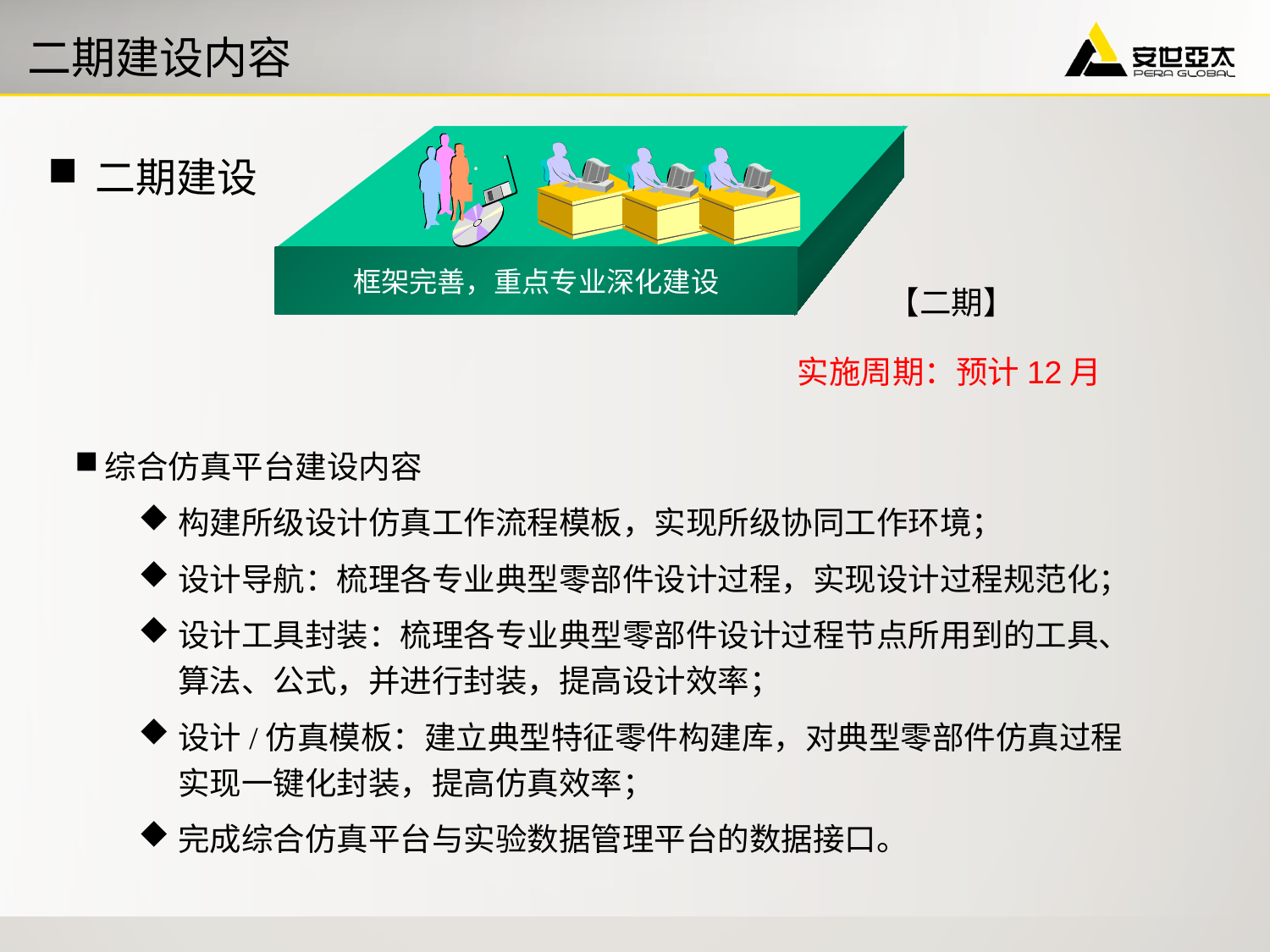

# 二期建设内容

框架完善，重点专业深化建设
【二期】
二期建设
实施周期：预计12月
综合仿真平台建设内容
构建所级设计仿真工作流程模板，实现所级协同工作环境；
设计导航：梳理各专业典型零部件设计过程，实现设计过程规范化；
设计工具封装：梳理各专业典型零部件设计过程节点所用到的工具、算法、公式，并进行封装，提高设计效率；
设计/仿真模板：建立典型特征零件构建库，对典型零部件仿真过程实现一键化封装，提高仿真效率；
完成综合仿真平台与实验数据管理平台的数据接口。